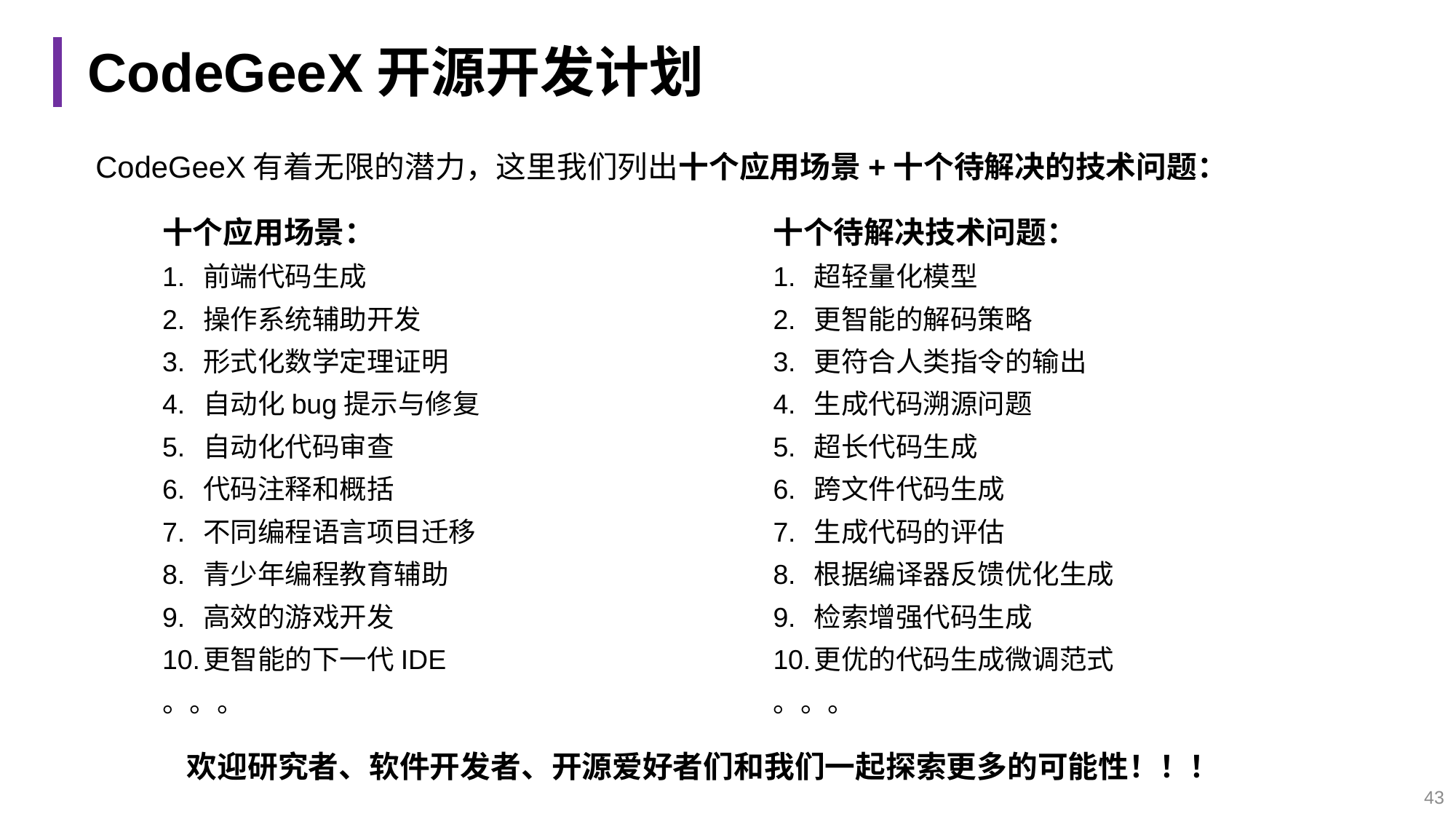

# CodeGeeX开源开发计划
CodeGeeX有着无限的潜力，这里我们列出十个应用场景+十个待解决的技术问题：
十个应用场景：
前端代码生成
操作系统辅助开发
形式化数学定理证明
自动化bug提示与修复
自动化代码审查
代码注释和概括
不同编程语言项目迁移
青少年编程教育辅助
高效的游戏开发
更智能的下一代IDE
。。。
十个待解决技术问题：
超轻量化模型
更智能的解码策略
更符合人类指令的输出
生成代码溯源问题
超长代码生成
跨文件代码生成
生成代码的评估
根据编译器反馈优化生成
检索增强代码生成
更优的代码生成微调范式
。。。

欢迎研究者、软件开发者、开源爱好者们和我们一起探索更多的可能性！！！
43